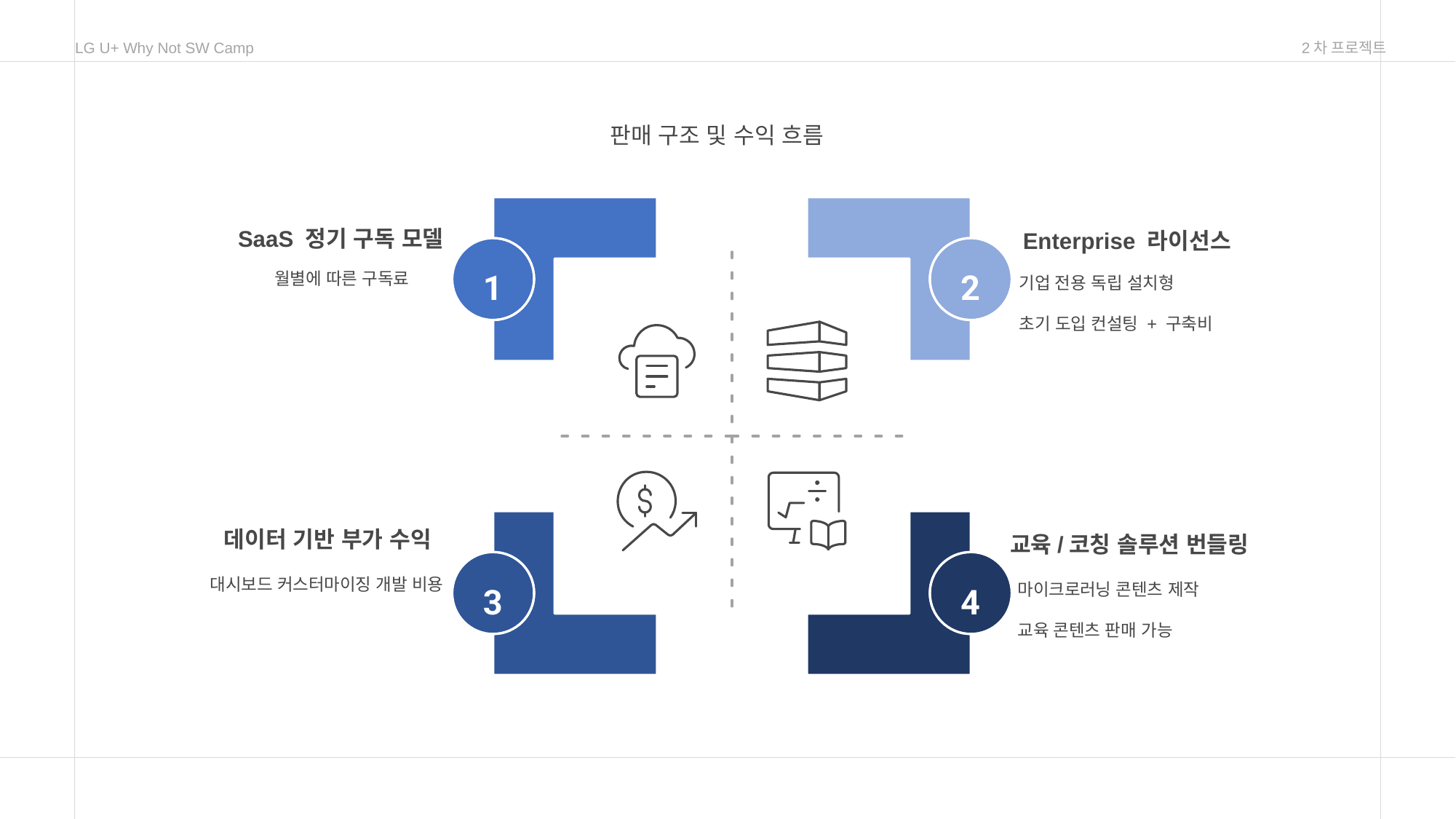

LG U+ Why Not SW Camp
2차 프로젝트

판매 구조 및 수익 흐름

SaaS 정기 구독 모델
Enterprise 라이선스

1
2
월별에 따른 구독료
기업 전용 독립 설치형

초기 도입 컨설팅 + 구축비

데이터 기반 부가 수익
교육/코칭 솔루션 번들링

대시보드 커스터마이징 개발 비용
마이크로러닝 콘텐츠 제작

교육 콘텐츠 판매 가능
3
4

기본분석, 점수화 자동 코칭 제공